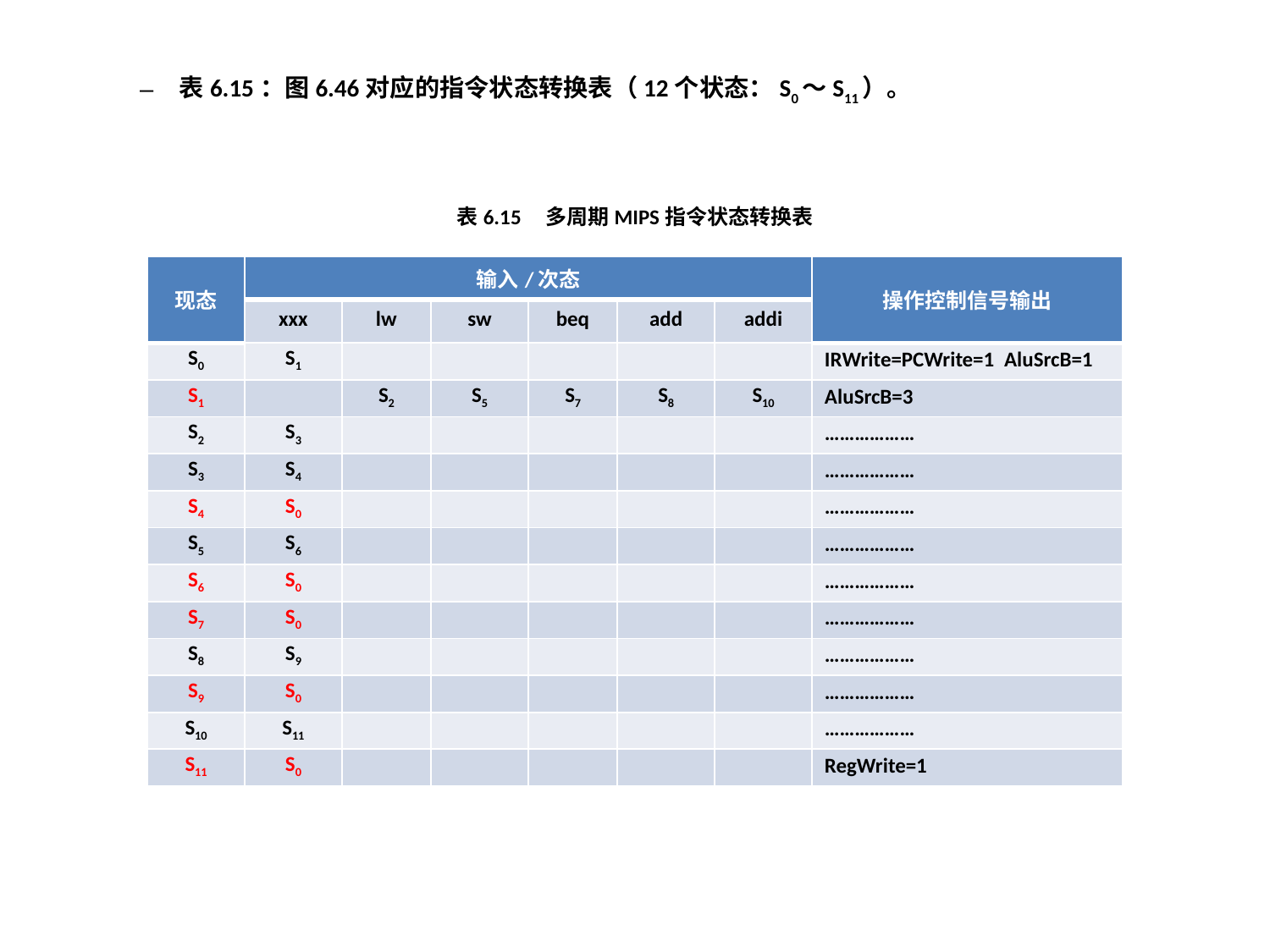

表6.15：图6.46对应的指令状态转换表（12个状态：S0～S11）。

表6.15    多周期MIPS指令状态转换表
| 现态 | 输入/次态 |  |  |  |  |  | 操作控制信号输出 |
| --- | --- | --- | --- | --- | --- | --- | --- |
|  | xxx | lw | sw | beq | add | addi |  |
| S0 | S1 |  |  |  |  |  | IRWrite=PCWrite=1 AluSrcB=1 |
| S1 |  | S2 | S5 | S7 | S8 | S10 | AluSrcB=3 |
| S2 | S3 |  |  |  |  |  | ……………… |
| S3 | S4 |  |  |  |  |  | ……………… |
| S4 | S0 |  |  |  |  |  | ……………… |
| S5 | S6 |  |  |  |  |  | ……………… |
| S6 | S0 |  |  |  |  |  | ……………… |
| S7 | S0 |  |  |  |  |  | ……………… |
| S8 | S9 |  |  |  |  |  | ……………… |
| S9 | S0 |  |  |  |  |  | ……………… |
| S10 | S11 |  |  |  |  |  | ……………… |
| S11 | S0 |  |  |  |  |  | RegWrite=1 |